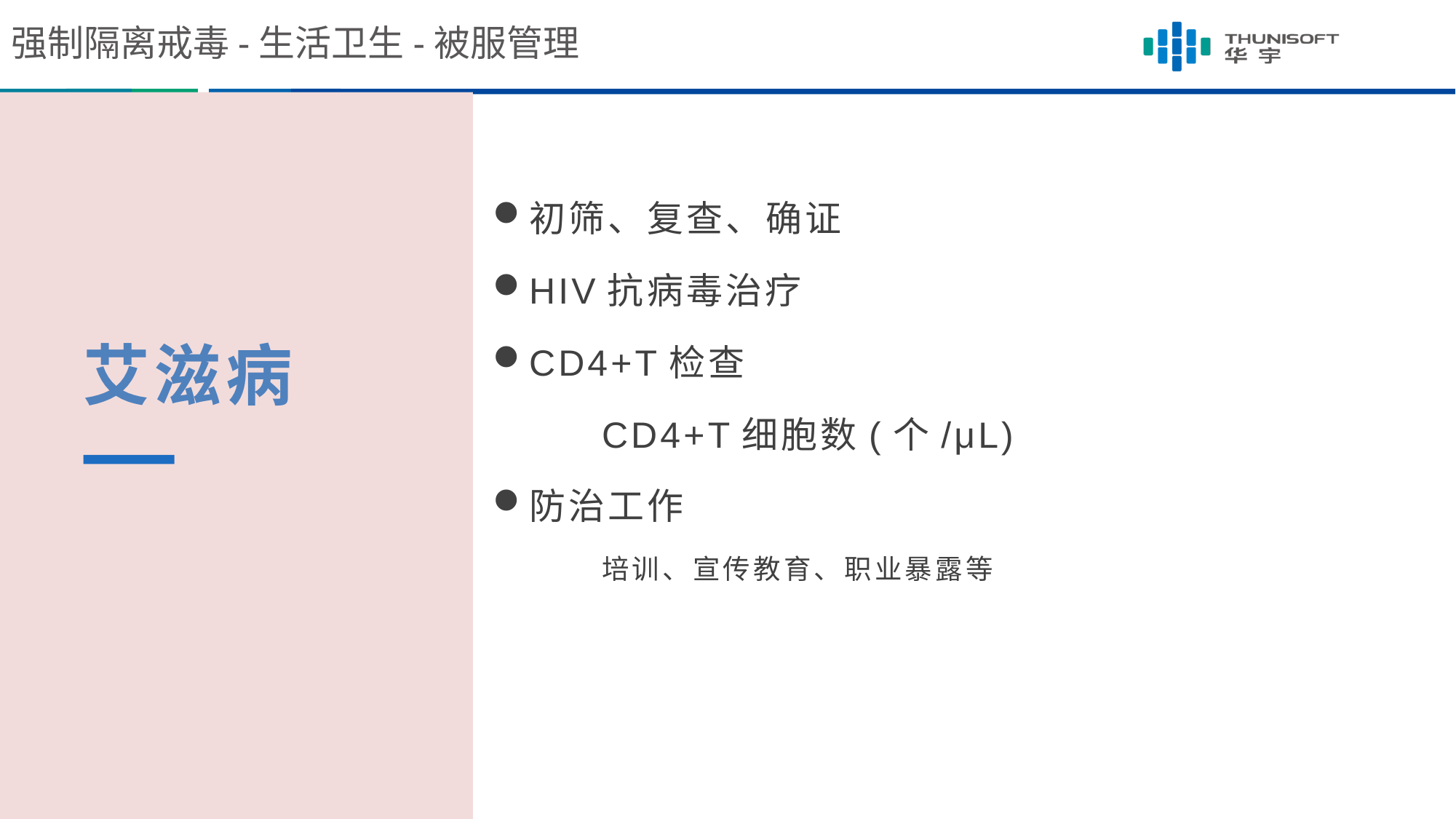

强制隔离戒毒-生活卫生-被服管理

初筛、复查、确证
HIV抗病毒治疗
CD4+T检查
	CD4+T细胞数(个/μL)
防治工作
	培训、宣传教育、职业暴露等

艾滋病

85